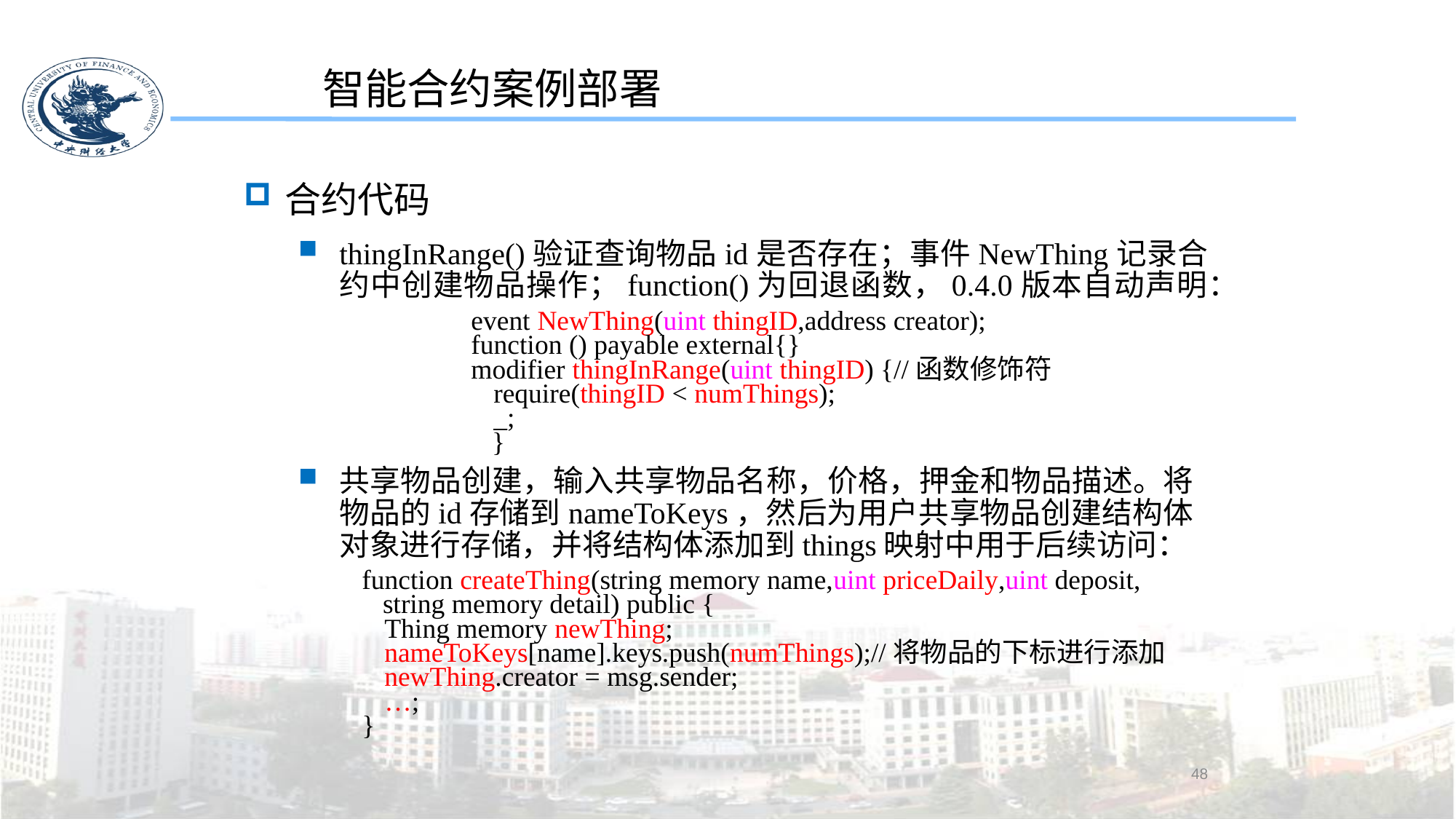

智能合约案例部署
合约代码
thingInRange()验证查询物品id是否存在；事件NewThing记录合约中创建物品操作；function()为回退函数，0.4.0版本自动声明：
event NewThing(uint thingID,address creator);
function () payable external{}
modifier thingInRange(uint thingID) {//函数修饰符
require(thingID < numThings);
_;
         }
共享物品创建，输入共享物品名称，价格，押金和物品描述。将物品的id存储到nameToKeys，然后为用户共享物品创建结构体对象进行存储，并将结构体添加到things映射中用于后续访问：
function createThing(string memory name,uint priceDaily,uint deposit,
   string memory detail) public {
Thing memory newThing;
nameToKeys[name].keys.push(numThings);//将物品的下标进行添加
newThing.creator = msg.sender;
…;
}
48